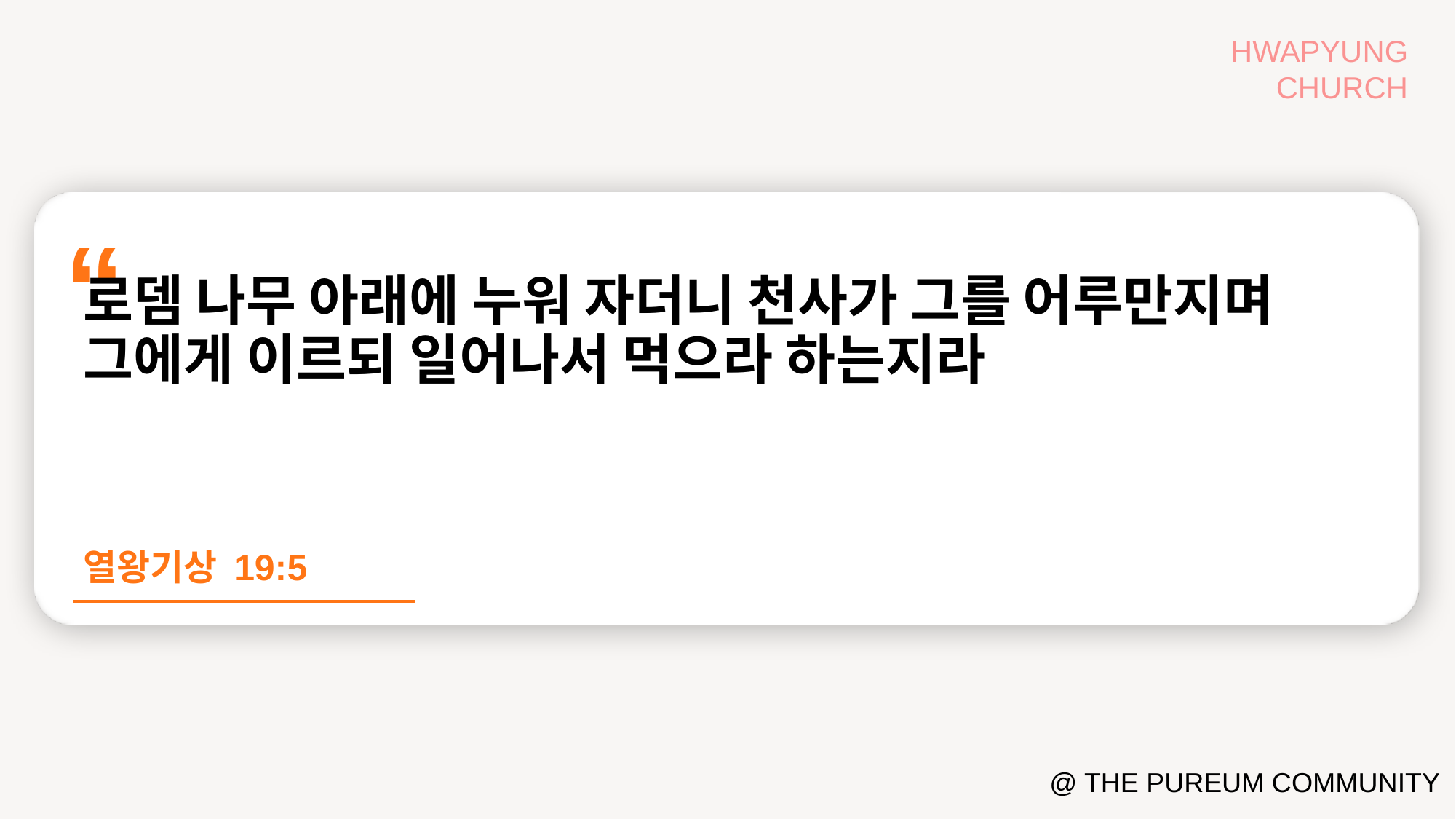

로뎀 나무 아래에 누워 자더니 천사가 그를 어루만지며 그에게 이르되 일어나서 먹으라 하는지라
열왕기상 19:5